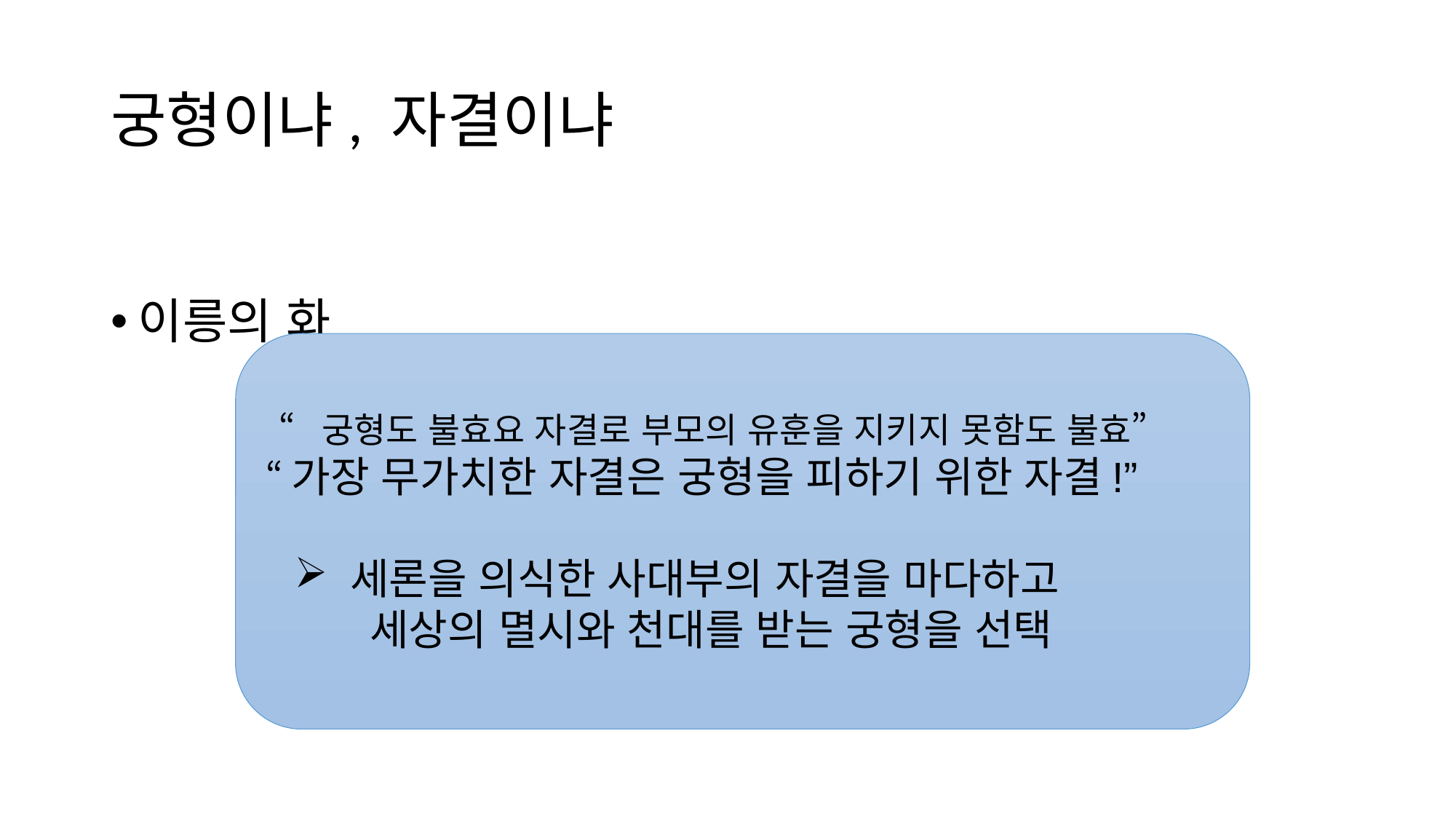

# 궁형이냐, 자결이냐

이릉의 화

“궁형도 불효요 자결로 부모의 유훈을 지키지 못함도 불효”
“가장 무가치한 자결은 궁형을 피하기 위한 자결!”

 세론을 의식한 사대부의 자결을 마다하고
    세상의 멸시와 천대를 받는 궁형을 선택